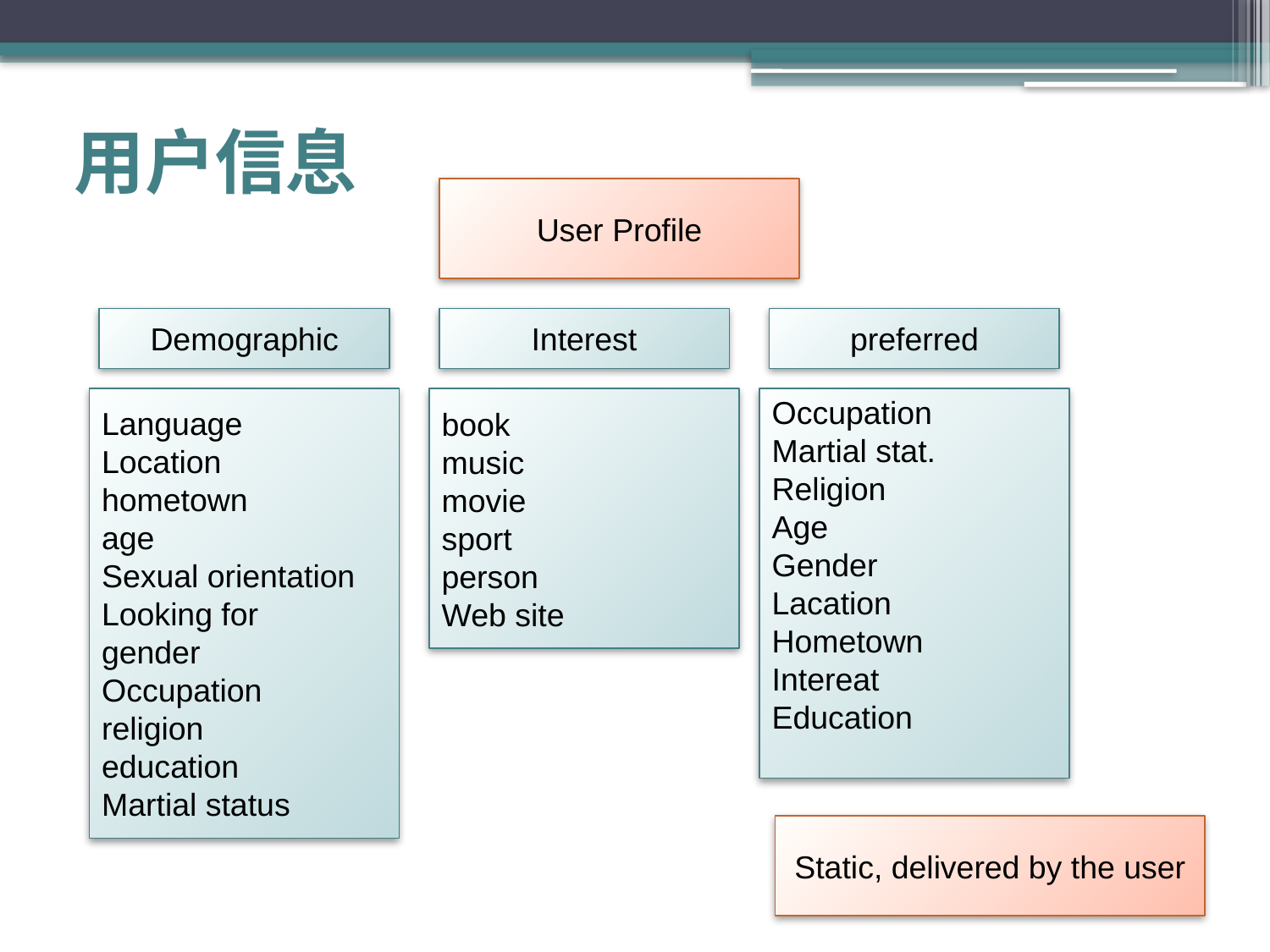

# 用户信息
User Profile
Demographic
Interest
preferred
Language
Location
hometown
age
Sexual orientation
Looking for
gender
Occupation
religion
education
Martial status

book
music
movie
sport
person
Web site

Occupation
Martial stat.
Religion
Age
Gender
Lacation
Hometown
Intereat
Education

Static, delivered by the user